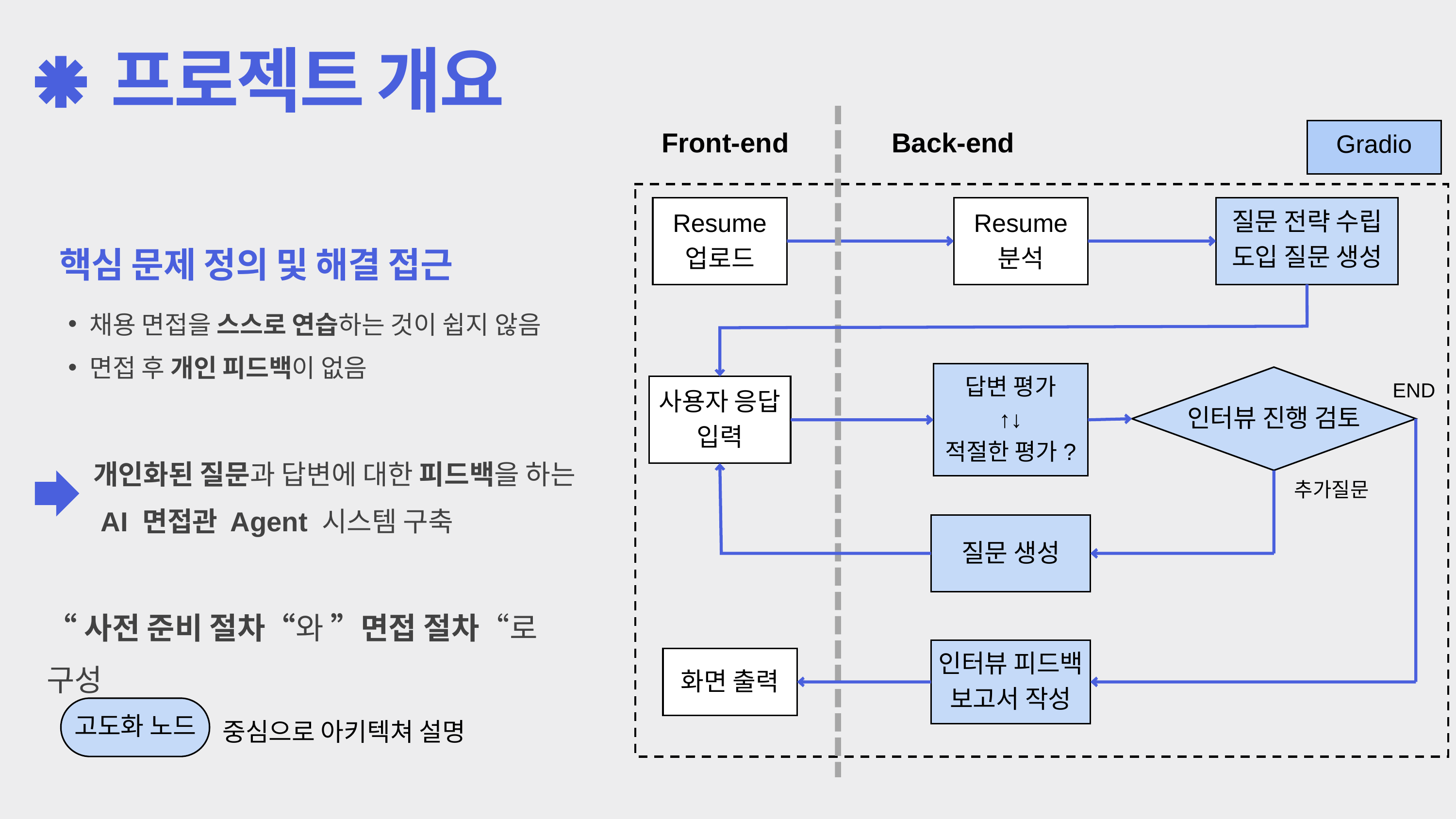

프로젝트 개요

Front-end
Back-end

Gradio

Resume 업로드

Resume 분석

질문 전략 수립
도입 질문 생성
핵심 문제 정의 및 해결 접근

채용 면접을 스스로 연습하는 것이 쉽지 않음
면접 후 개인 피드백이 없음

답변 평가
 ↑↓
적절한 평가?

인터뷰 진행 검토
END

사용자 응답 입력

개인화된 질문과 답변에 대한 피드백을 하는
 AI 면접관 Agent 시스템 구축

추가질문

질문 생성

“사전 준비 절차“와 ”면접 절차“로 구성

인터뷰 피드백 보고서 작성

화면 출력

고도화 노드
중심으로 아키텍쳐 설명